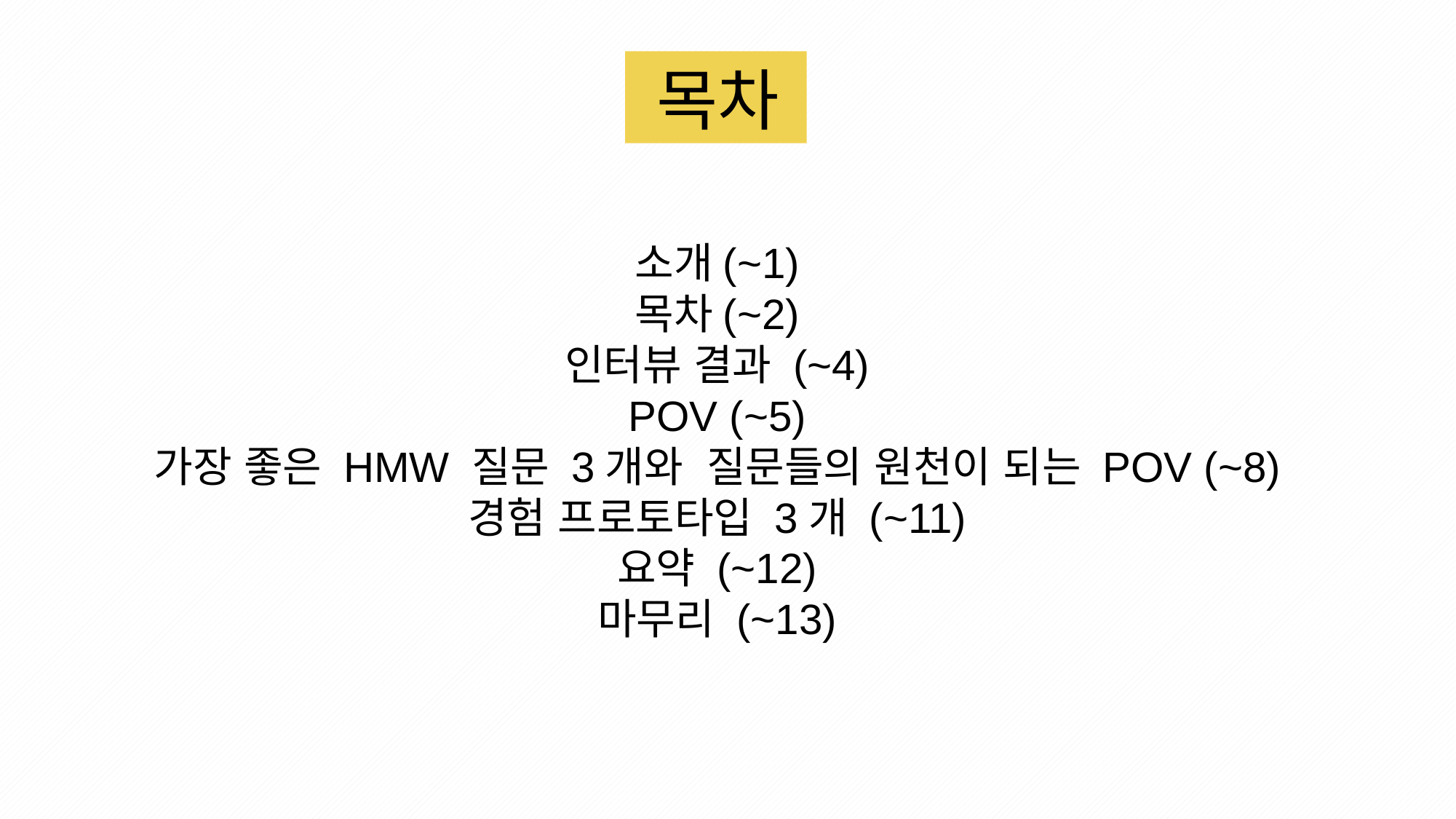

목차

소개(~1)
목차(~2)
인터뷰 결과 (~4)
POV (~5)
가장 좋은 HMW 질문 3개와  질문들의 원천이 되는 POV (~8)
경험 프로토타입 3개 (~11)
요약 (~12)
마무리 (~13)